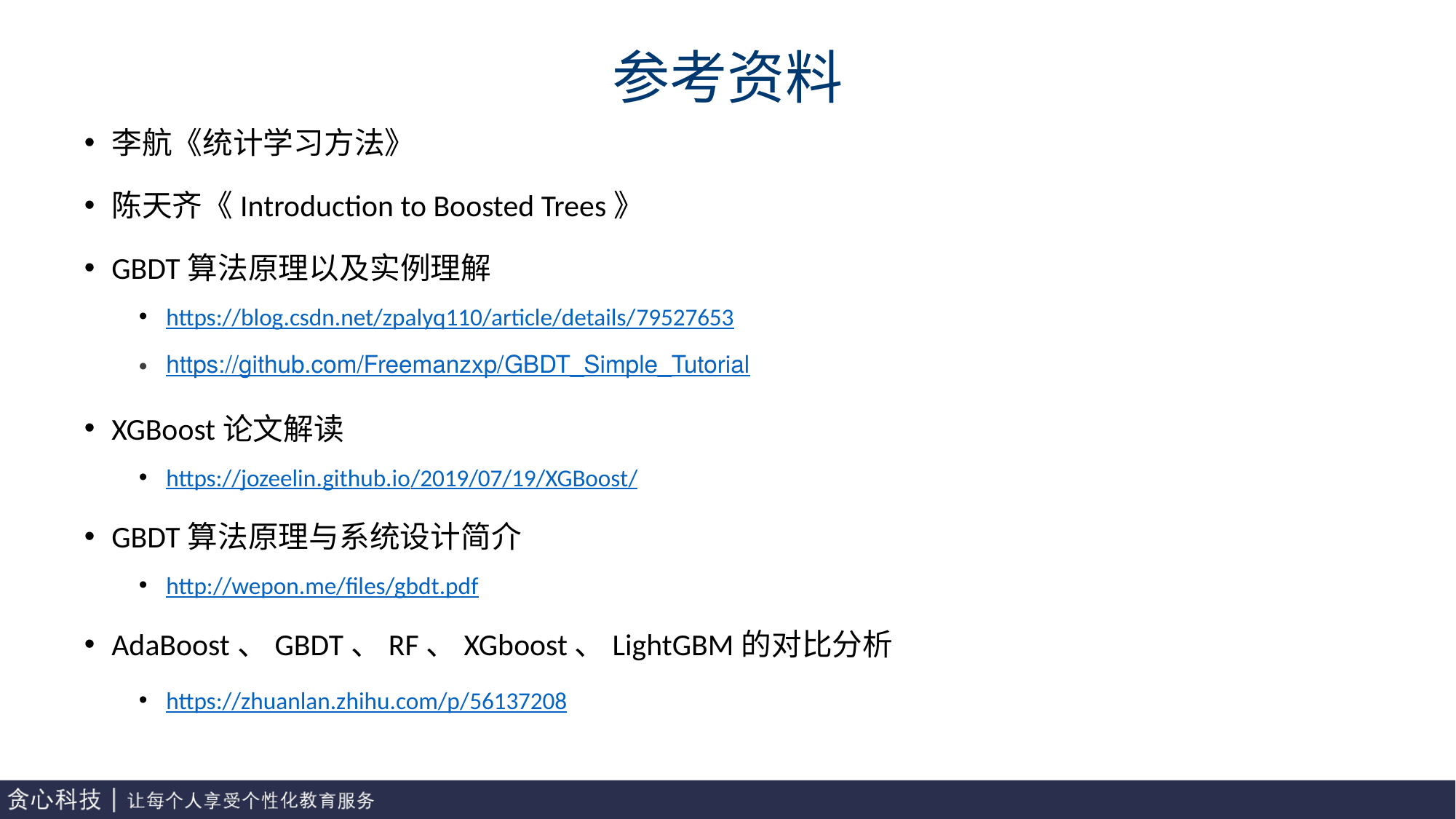

# 参考资料
李航《统计学习方法》
陈天齐《Introduction to Boosted Trees》
GBDT算法原理以及实例理解
https://blog.csdn.net/zpalyq110/article/details/79527653
https://github.com/Freemanzxp/GBDT_Simple_Tutorial
XGBoost论文解读
https://jozeelin.github.io/2019/07/19/XGBoost/
GBDT算法原理与系统设计简介
http://wepon.me/files/gbdt.pdf
AdaBoost、GBDT、RF、XGboost、LightGBM的对比分析
https://zhuanlan.zhihu.com/p/56137208